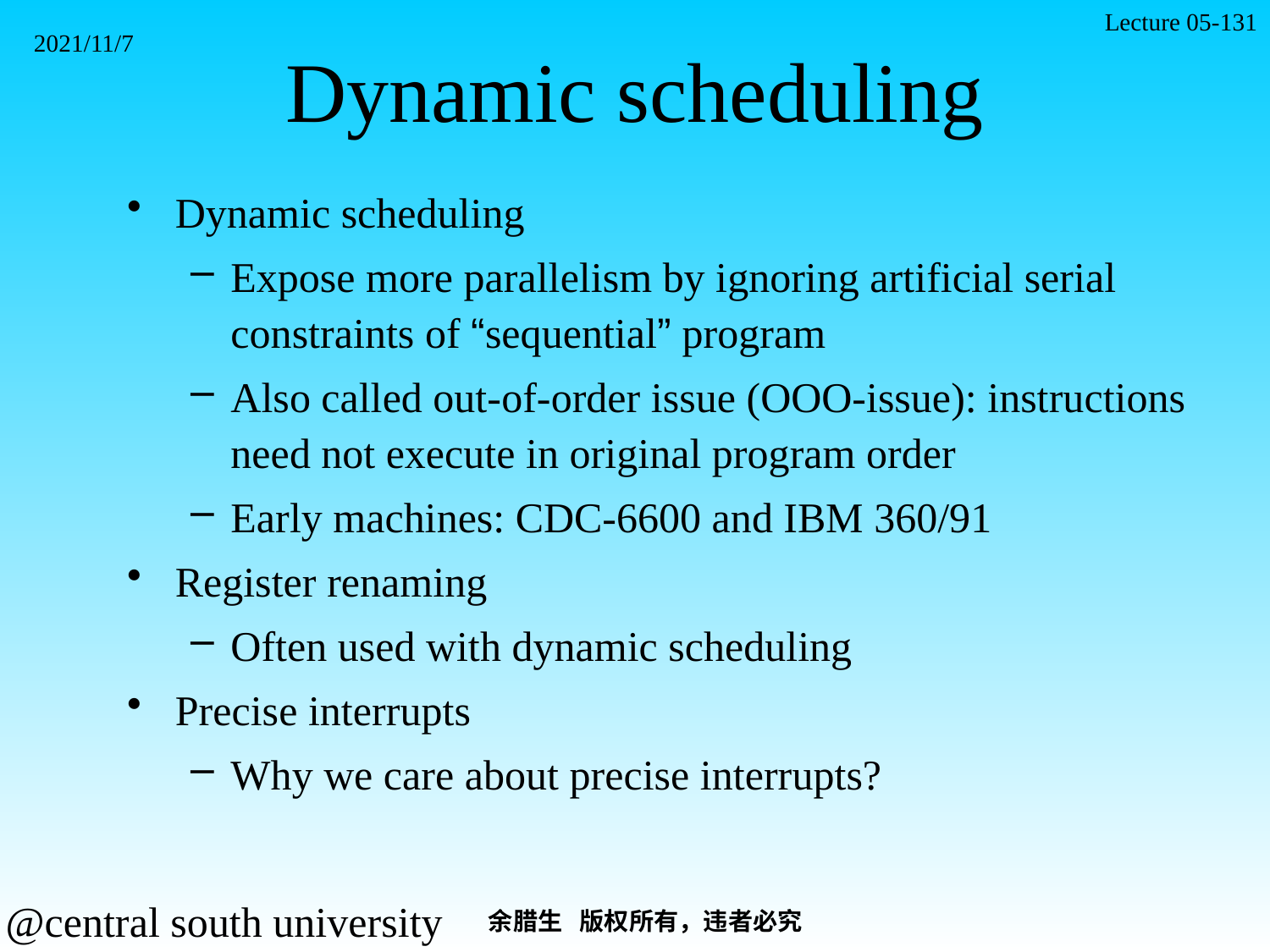

Lecture 05-131
2021/11/7
# Dynamic scheduling
Dynamic scheduling
Expose more parallelism by ignoring artificial serial constraints of “sequential” program
Also called out-of-order issue (OOO-issue): instructions need not execute in original program order
Early machines: CDC-6600 and IBM 360/91
Register renaming
Often used with dynamic scheduling
Precise interrupts
Why we care about precise interrupts?
余腊生   版权所有，违者必究